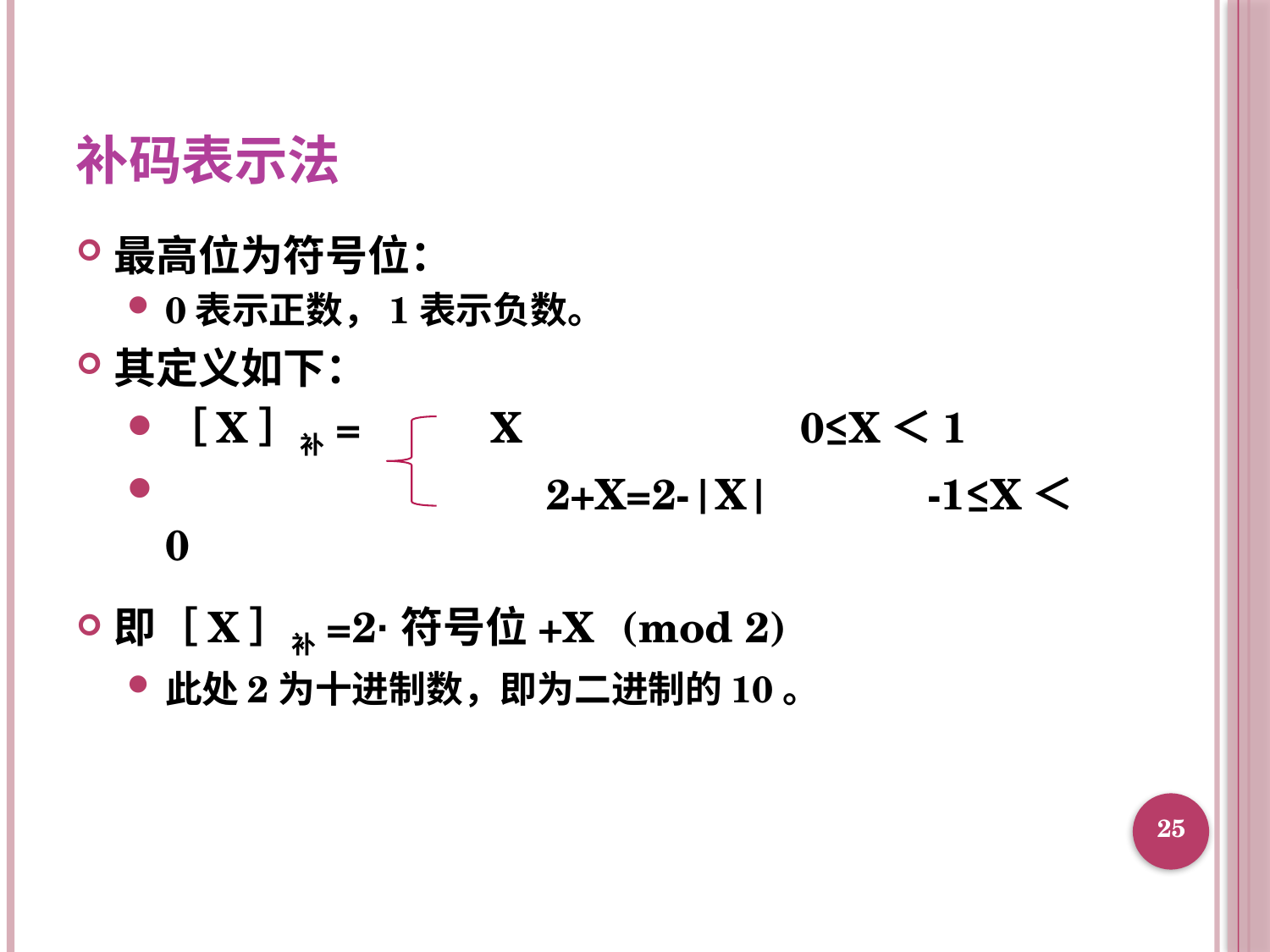

# 补码表示法
最高位为符号位：
0表示正数，1表示负数。
其定义如下：
［X］补=	      X			0≤X＜1
			2+X=2-|X|		-1≤X＜0
即［X］补=2·符号位+X	(mod 2)
此处2为十进制数，即为二进制的10。

25